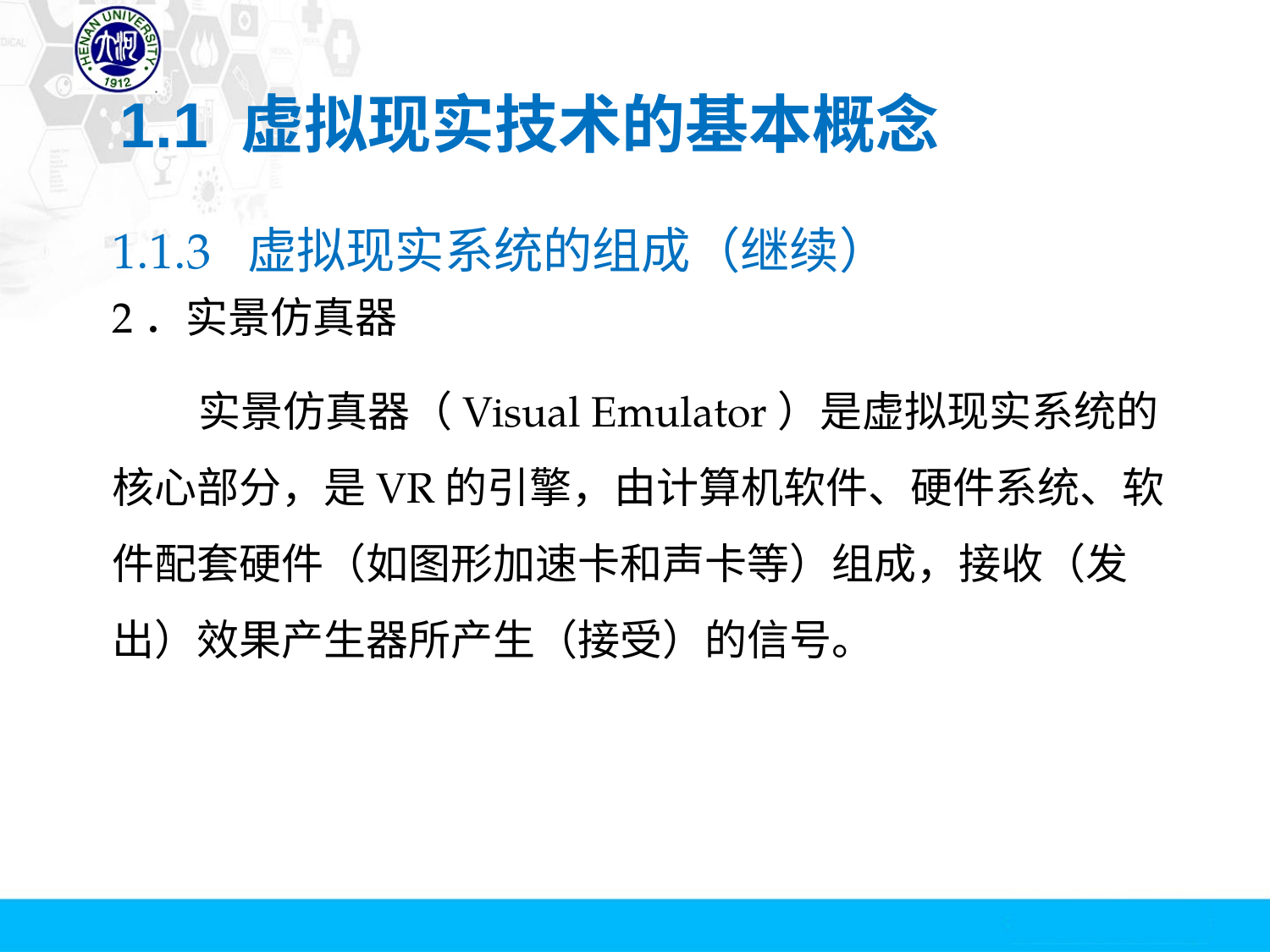

# 1.1 虚拟现实技术的基本概念
1.1.3  虚拟现实系统的组成（继续）
2．实景仿真器
        实景仿真器（Visual Emulator）是虚拟现实系统的核心部分，是VR的引擎，由计算机软件、硬件系统、软件配套硬件（如图形加速卡和声卡等）组成，接收（发出）效果产生器所产生（接受）的信号。